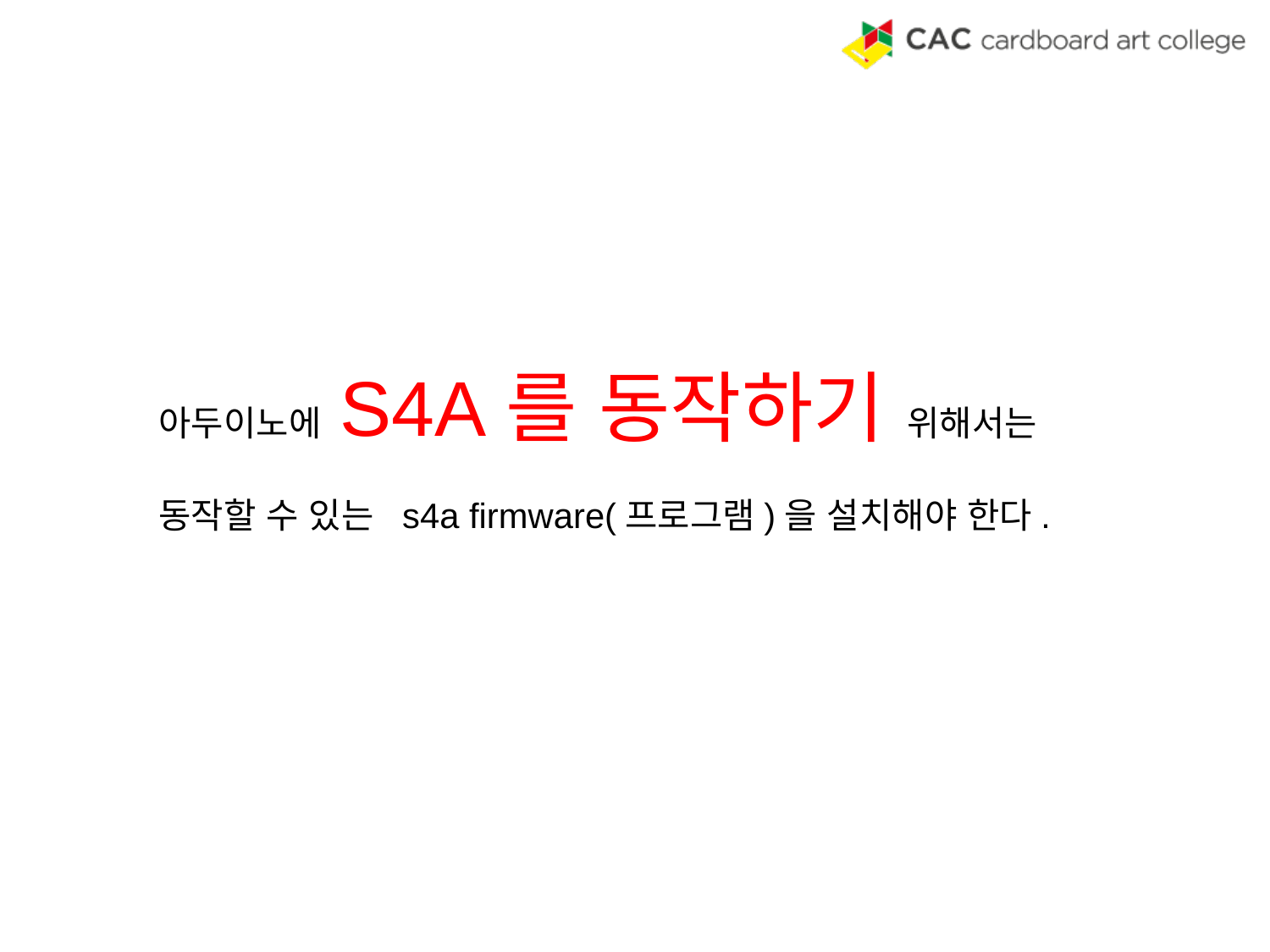

아두이노에 S4A를 동작하기 위해서는

동작할 수 있는  s4a firmware(프로그램)을 설치해야 한다.